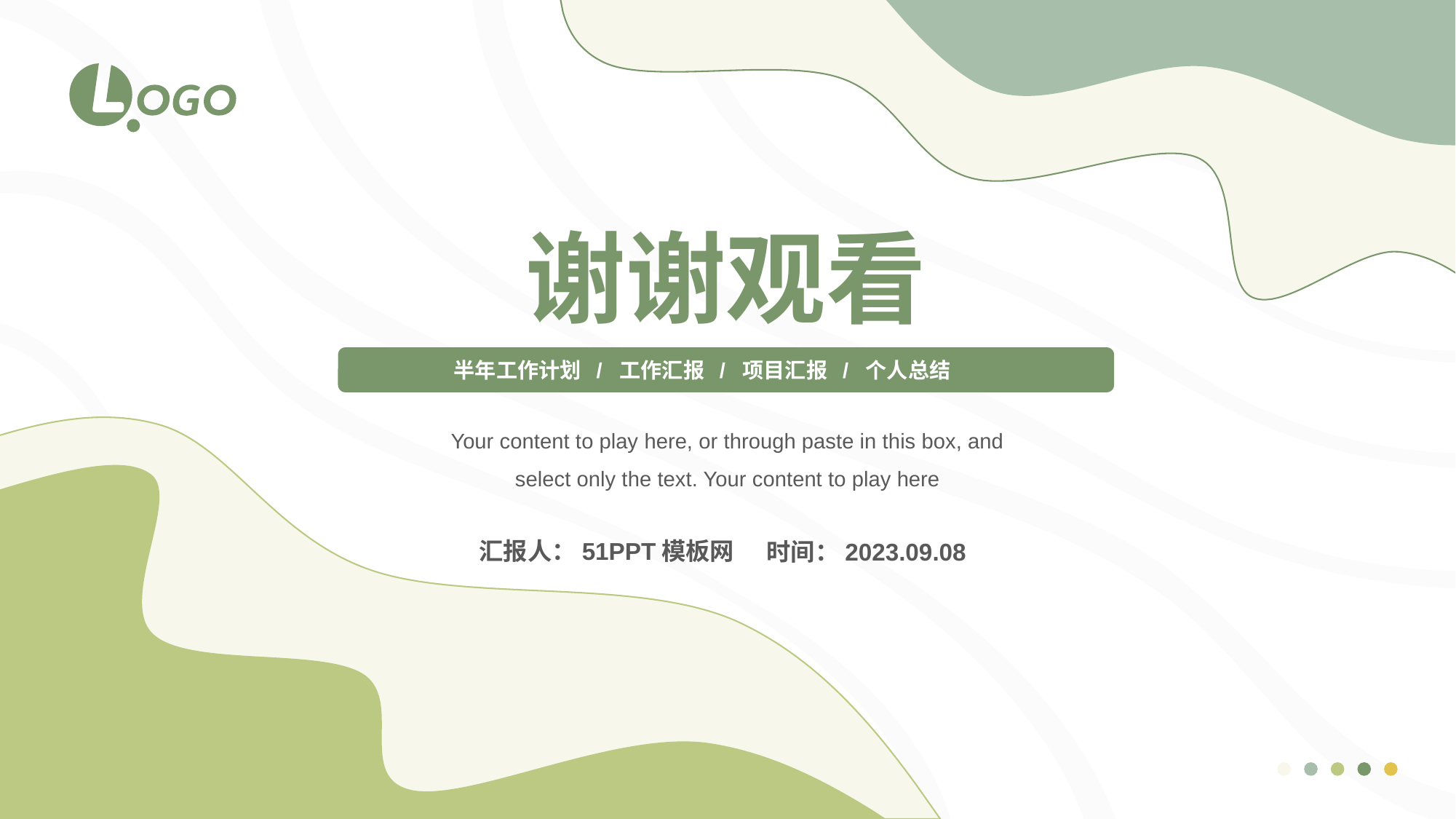

谢谢观看

半年工作计划  /  工作汇报  /  项目汇报  /  个人总结
Your content to play here, or through paste in this box, and select only the text. Your content to play here
汇报人：51PPT模板网
时间：2023.09.08